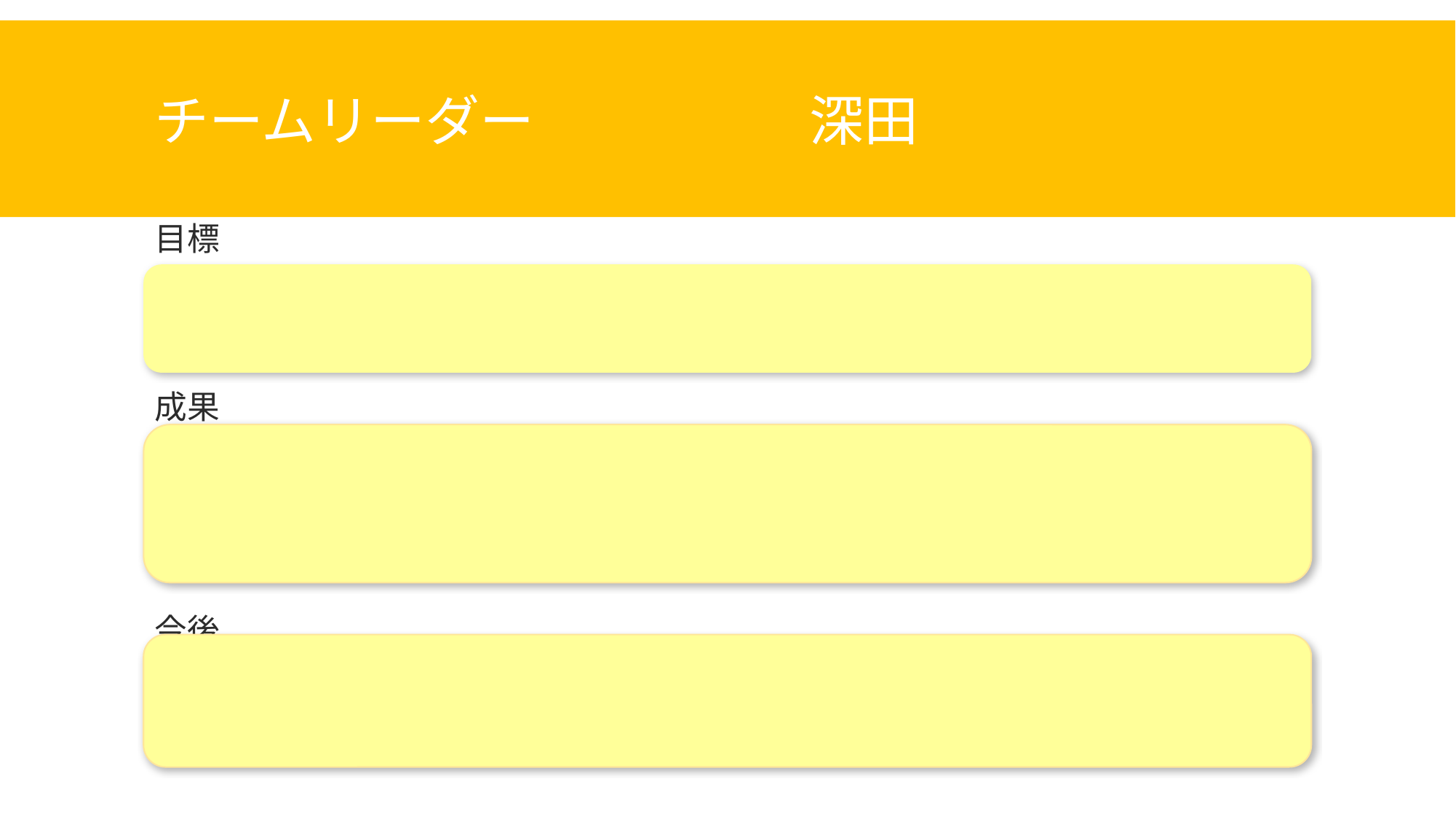

# チームリーダー　			深田
目標

成果

今後

18